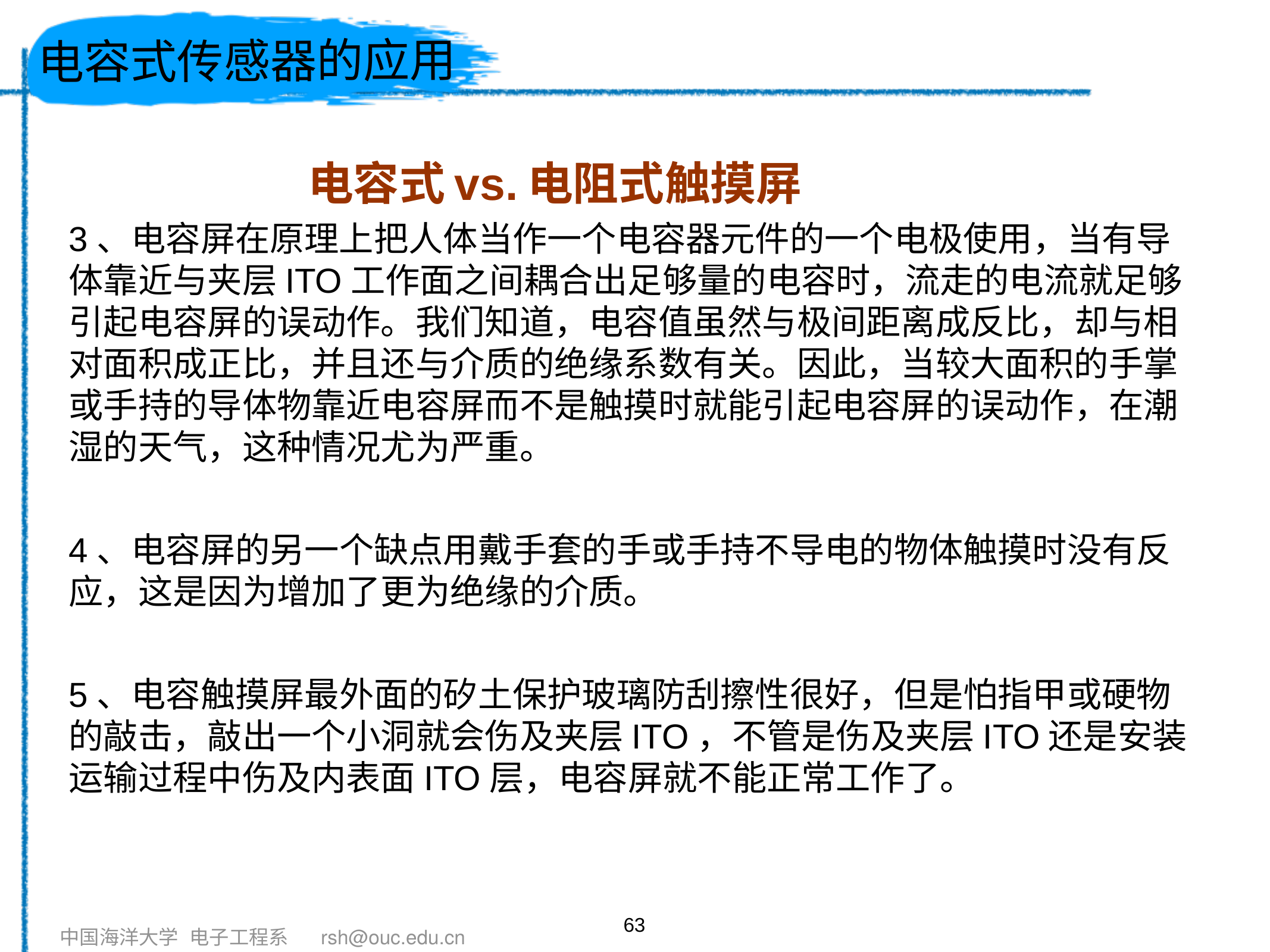

# 电容式传感器的应用
电容式vs.电阻式触摸屏
3、电容屏在原理上把人体当作一个电容器元件的一个电极使用，当有导体靠近与夹层ITO工作面之间耦合出足够量的电容时，流走的电流就足够引起电容屏的误动作。我们知道，电容值虽然与极间距离成反比，却与相对面积成正比，并且还与介质的绝缘系数有关。因此，当较大面积的手掌或手持的导体物靠近电容屏而不是触摸时就能引起电容屏的误动作，在潮湿的天气，这种情况尤为严重。

4、电容屏的另一个缺点用戴手套的手或手持不导电的物体触摸时没有反应，这是因为增加了更为绝缘的介质。

5、电容触摸屏最外面的矽土保护玻璃防刮擦性很好，但是怕指甲或硬物的敲击，敲出一个小洞就会伤及夹层ITO，不管是伤及夹层ITO还是安装运输过程中伤及内表面ITO层，电容屏就不能正常工作了。
63